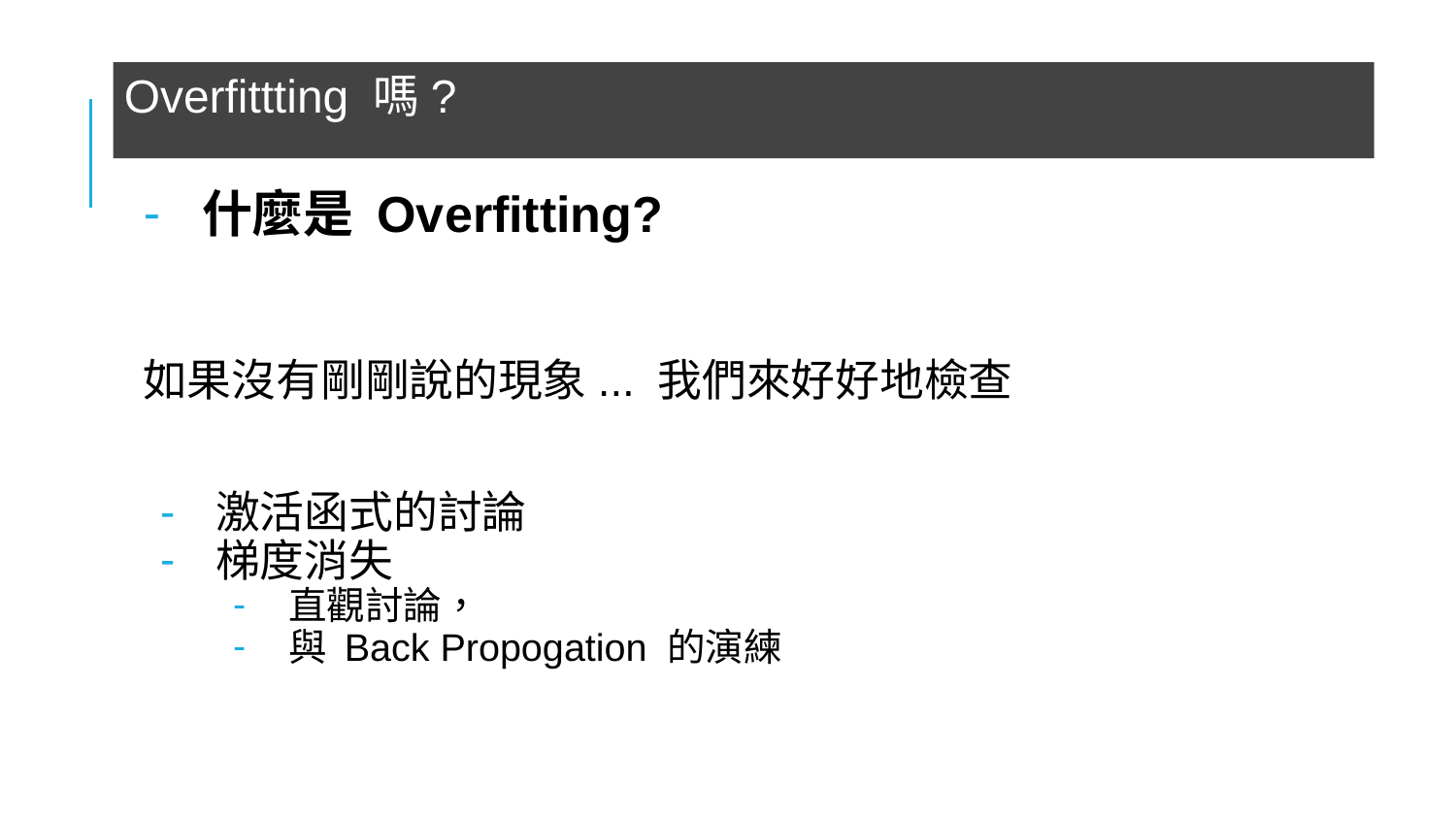

Overfittting 嗎?
什麼是 Overfitting?
如果沒有剛剛說的現象... 我們來好好地檢查

激活函式的討論
梯度消失
直觀討論，
與 Back Propogation 的演練